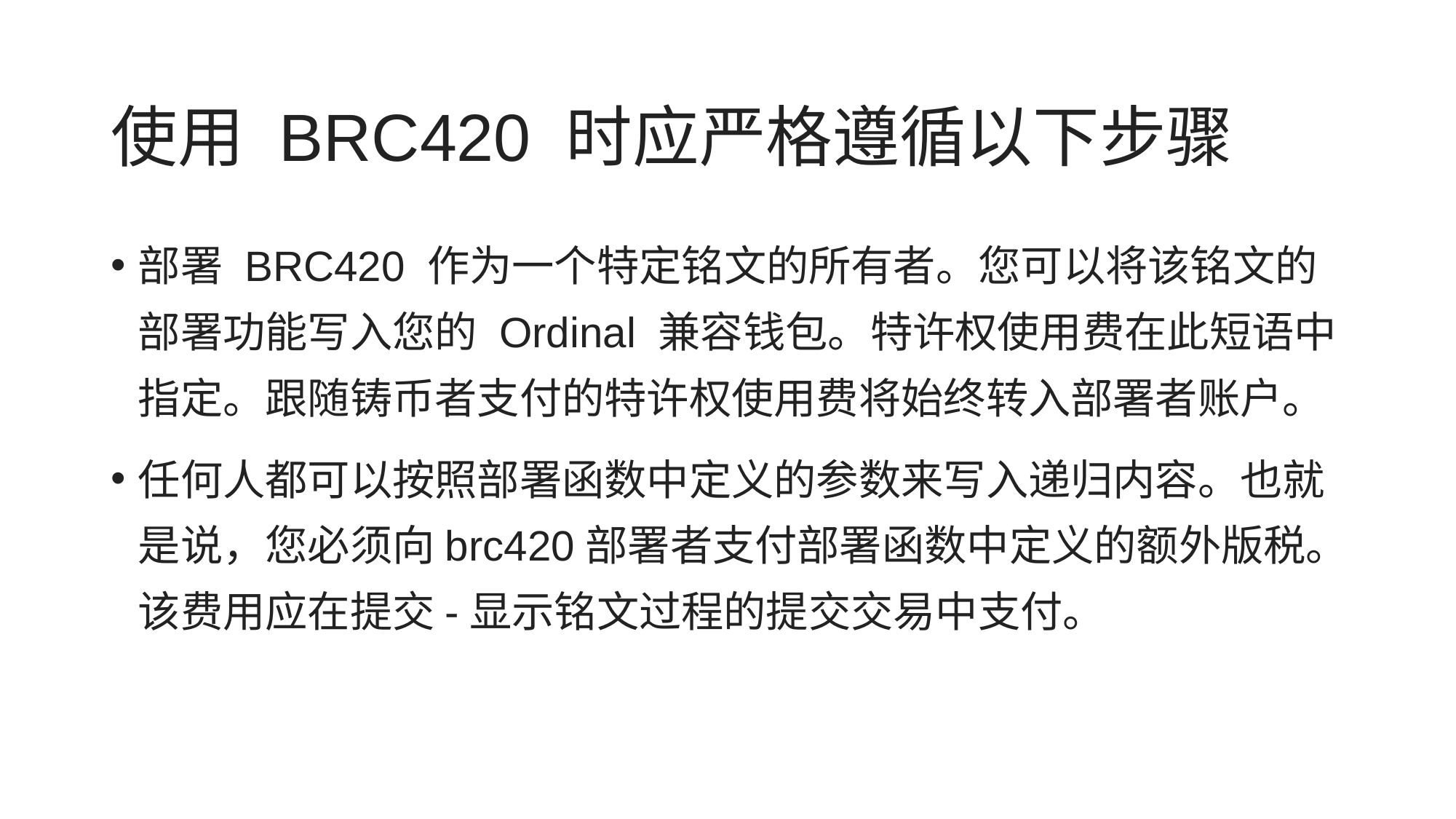

# 使用 BRC420 时应严格遵循以下步骤
部署 BRC420 作为一个特定铭文的所有者。您可以将该铭文的部署功能写入您的 Ordinal 兼容钱包。特许权使用费在此短语中指定。跟随铸币者支付的特许权使用费将始终转入部署者账户。
任何人都可以按照部署函数中定义的参数来写入递归内容。也就是说，您必须向brc420部署者支付部署函数中定义的额外版税。该费用应在提交-显示铭文过程的提交交易中支付。